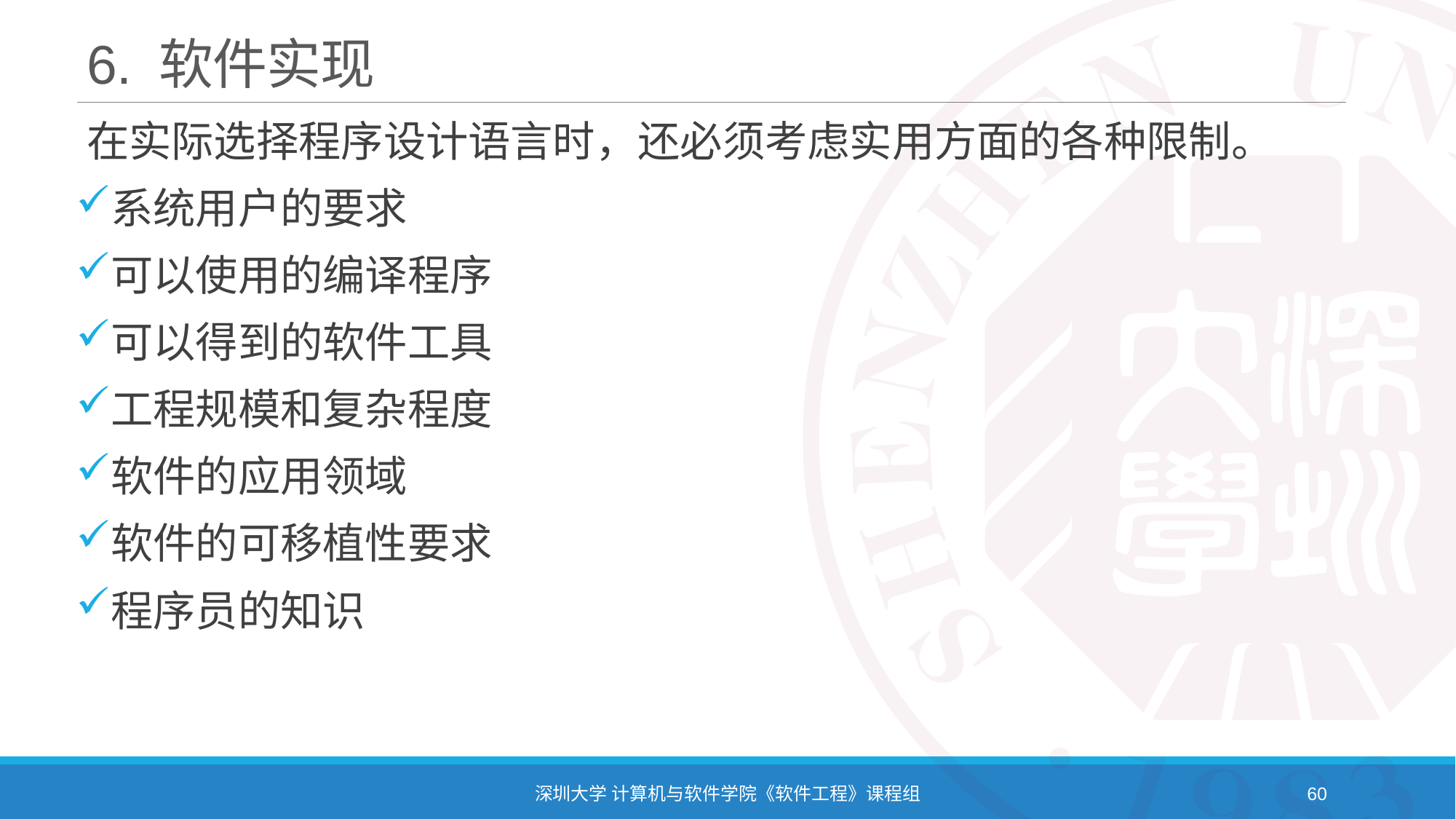

# 6. 软件实现
在实际选择程序设计语言时，还必须考虑实用方面的各种限制。
系统用户的要求
可以使用的编译程序
可以得到的软件工具
工程规模和复杂程度
软件的应用领域
软件的可移植性要求
程序员的知识

深圳大学 计算机与软件学院《软件工程》课程组
60